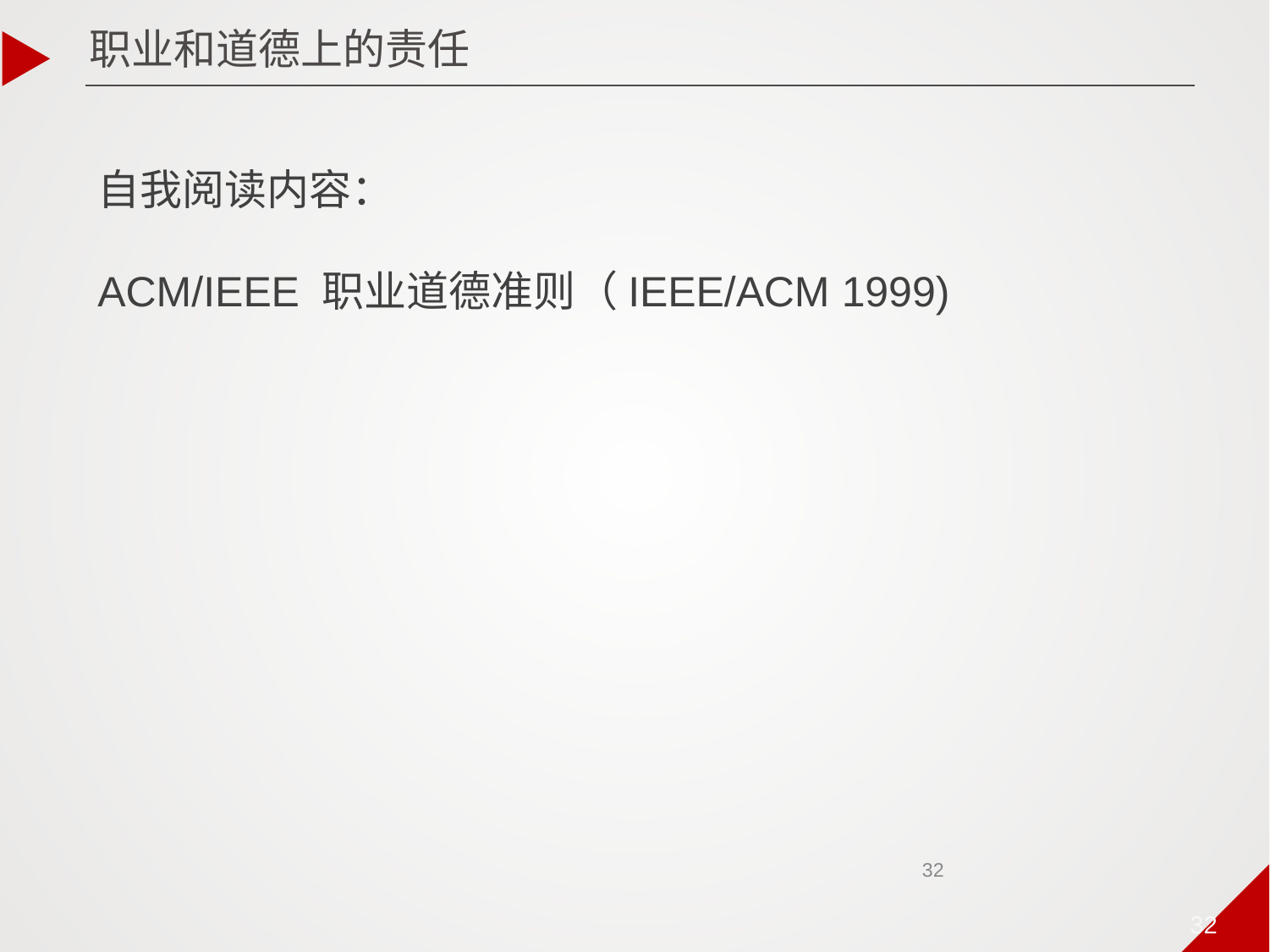

职业和道德上的责任

# 自我阅读内容： ACM/IEEE 职业道德准则（IEEE/ACM 1999)
32